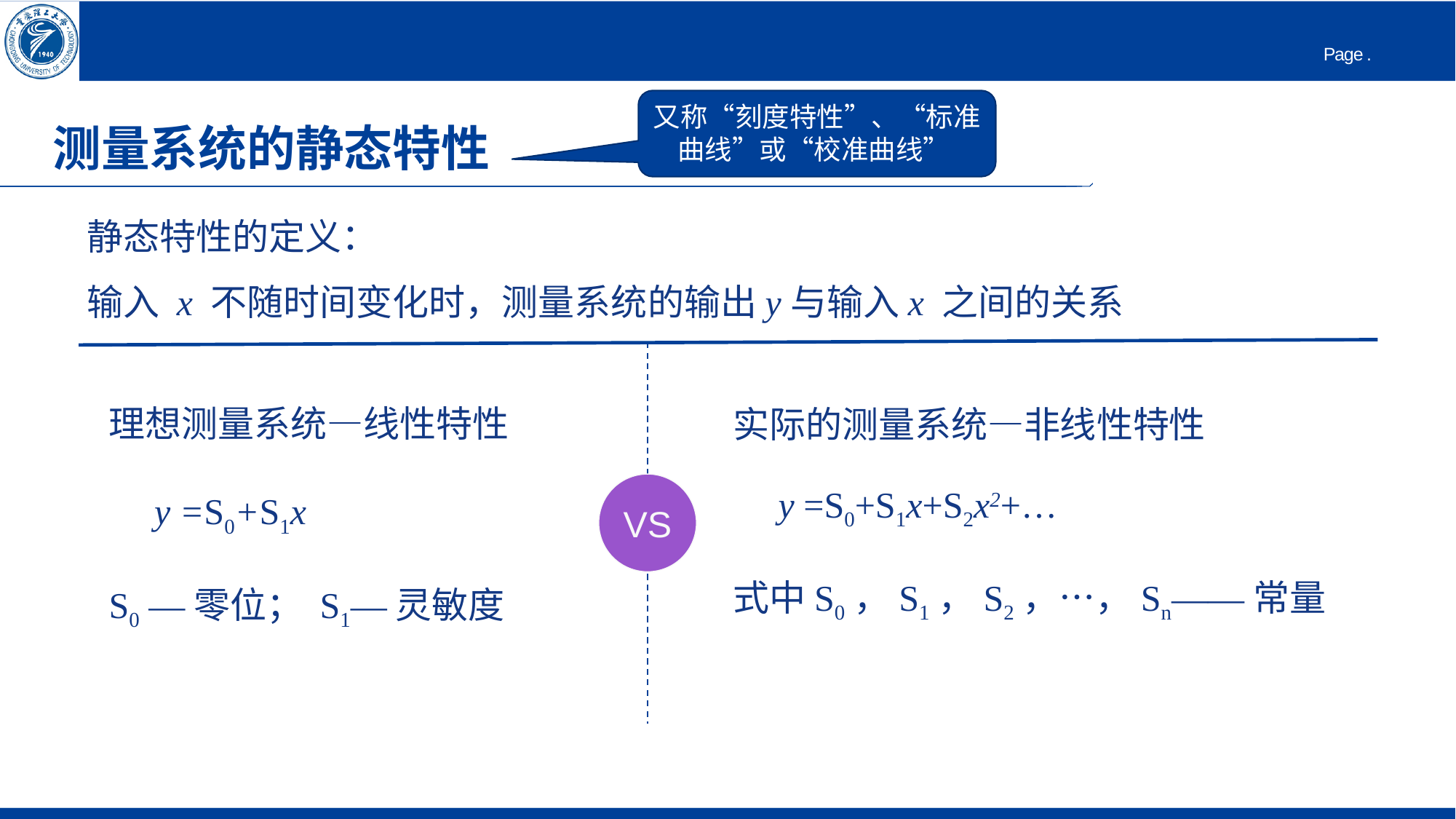

又称“刻度特性”、“标准曲线”或“校准曲线”
# 测量系统的静态特性
静态特性的定义：
输入 x 不随时间变化时，测量系统的输出y与输入x 之间的关系
理想测量系统—线性特性

     y =S0+S1x

S0 —零位； S1—灵敏度

实际的测量系统—非线性特性

     y =S0+S1x+S2x2+…

式中S0，S1，S2，…，Sn——常量

VS